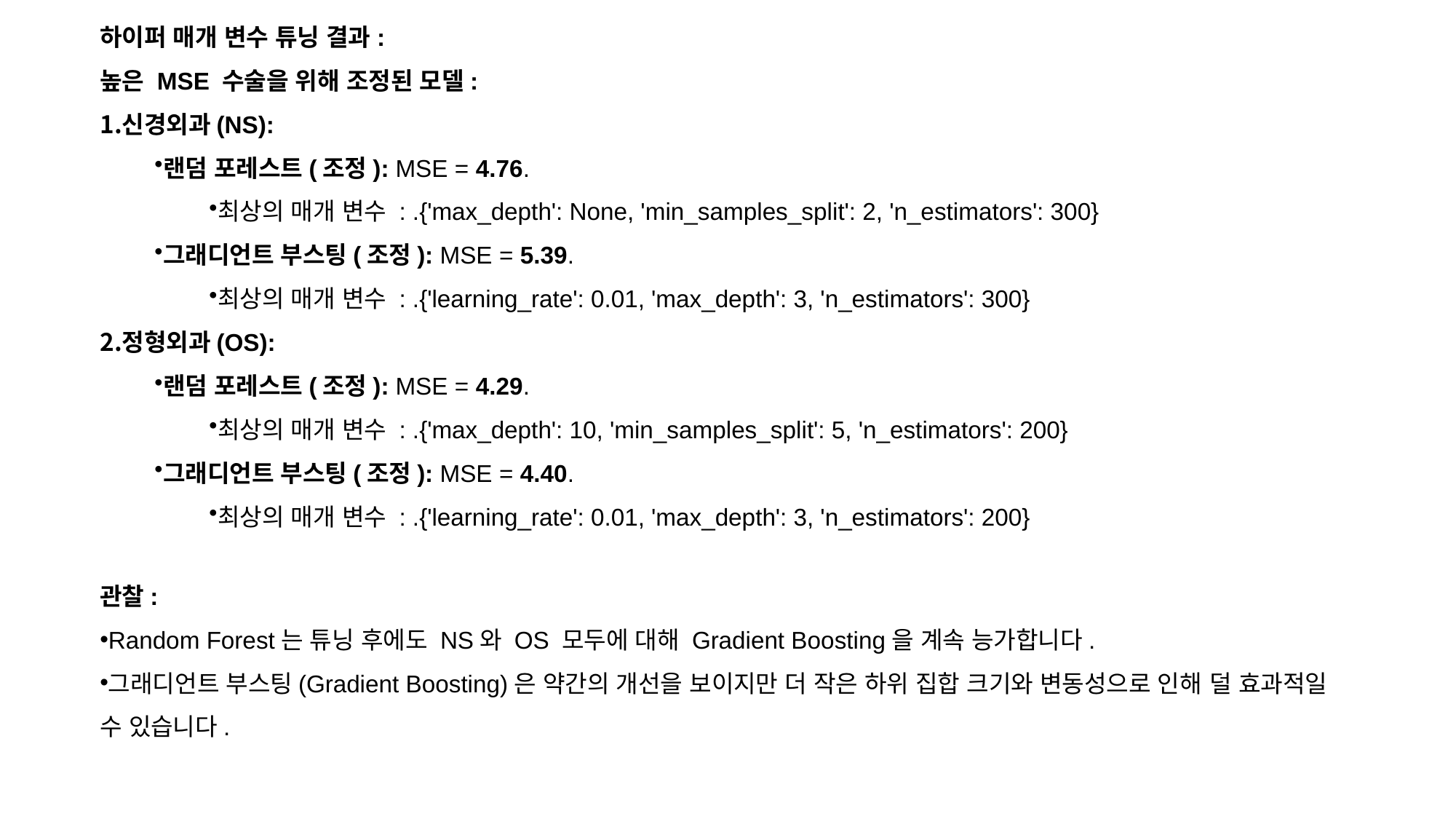

하이퍼 매개 변수 튜닝 결과:
높은 MSE 수술을 위해 조정된 모델:
신경외과(NS):
랜덤 포레스트(조정): MSE = 4.76.
최상의 매개 변수 : .{'max_depth': None, 'min_samples_split': 2, 'n_estimators': 300}
그래디언트 부스팅(조정): MSE = 5.39.
최상의 매개 변수 : .{'learning_rate': 0.01, 'max_depth': 3, 'n_estimators': 300}
정형외과(OS):
랜덤 포레스트(조정): MSE = 4.29.
최상의 매개 변수 : .{'max_depth': 10, 'min_samples_split': 5, 'n_estimators': 200}
그래디언트 부스팅(조정): MSE = 4.40.
최상의 매개 변수 : .{'learning_rate': 0.01, 'max_depth': 3, 'n_estimators': 200}

관찰:
Random Forest는 튜닝 후에도 NS와 OS 모두에 대해 Gradient Boosting을 계속 능가합니다.
그래디언트 부스팅(Gradient Boosting)은 약간의 개선을 보이지만 더 작은 하위 집합 크기와 변동성으로 인해 덜 효과적일 수 있습니다.